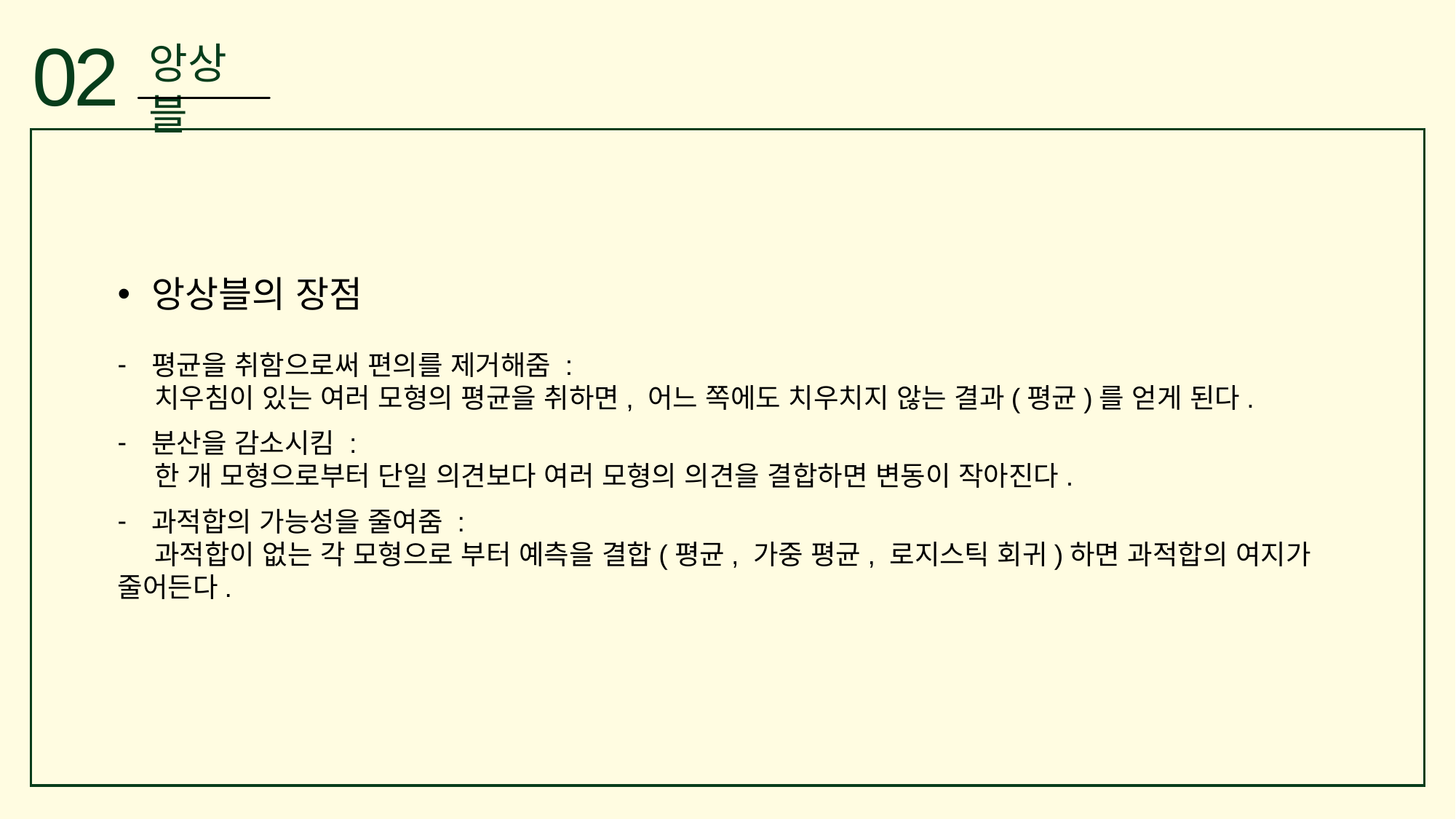

02
앙상블
앙상블의 장점

평균을 취함으로써 편의를 제거해줌 :
    치우침이 있는 여러 모형의 평균을 취하면, 어느 쪽에도 치우치지 않는 결과(평균)를 얻게 된다.

분산을 감소시킴 :
    한 개 모형으로부터 단일 의견보다 여러 모형의 의견을 결합하면 변동이 작아진다.

과적합의 가능성을 줄여줌 :
    과적합이 없는 각 모형으로 부터 예측을 결합(평균, 가중 평균, 로지스틱 회귀)하면 과적합의 여지가 줄어든다.